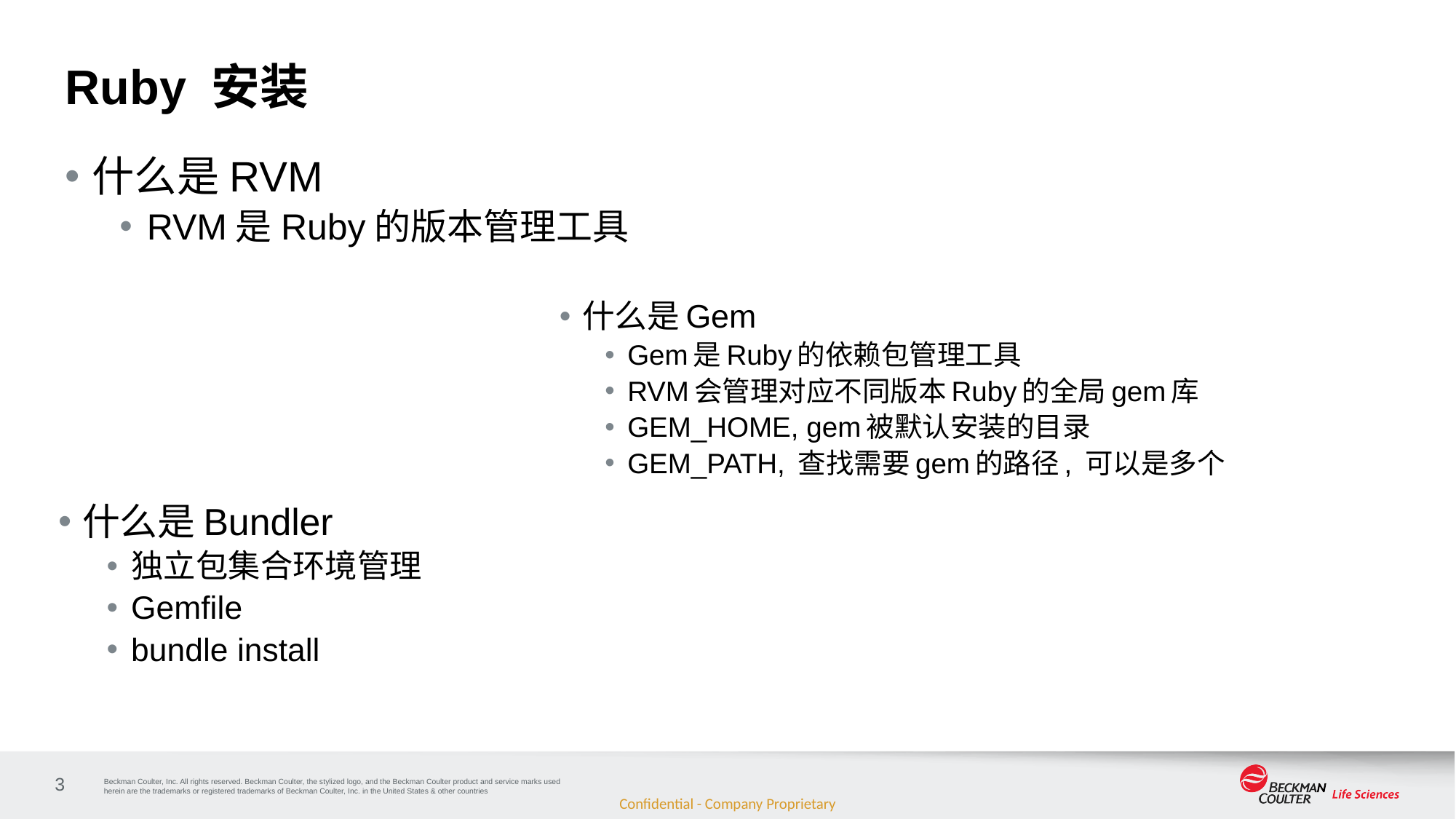

# Ruby 安装
什么是RVM
RVM是Ruby的版本管理工具

什么是Gem
Gem是Ruby的依赖包管理工具
RVM会管理对应不同版本Ruby的全局gem库
GEM_HOME, gem被默认安装的目录
GEM_PATH, 查找需要gem的路径, 可以是多个

什么是Bundler
独立包集合环境管理
Gemfile
bundle install